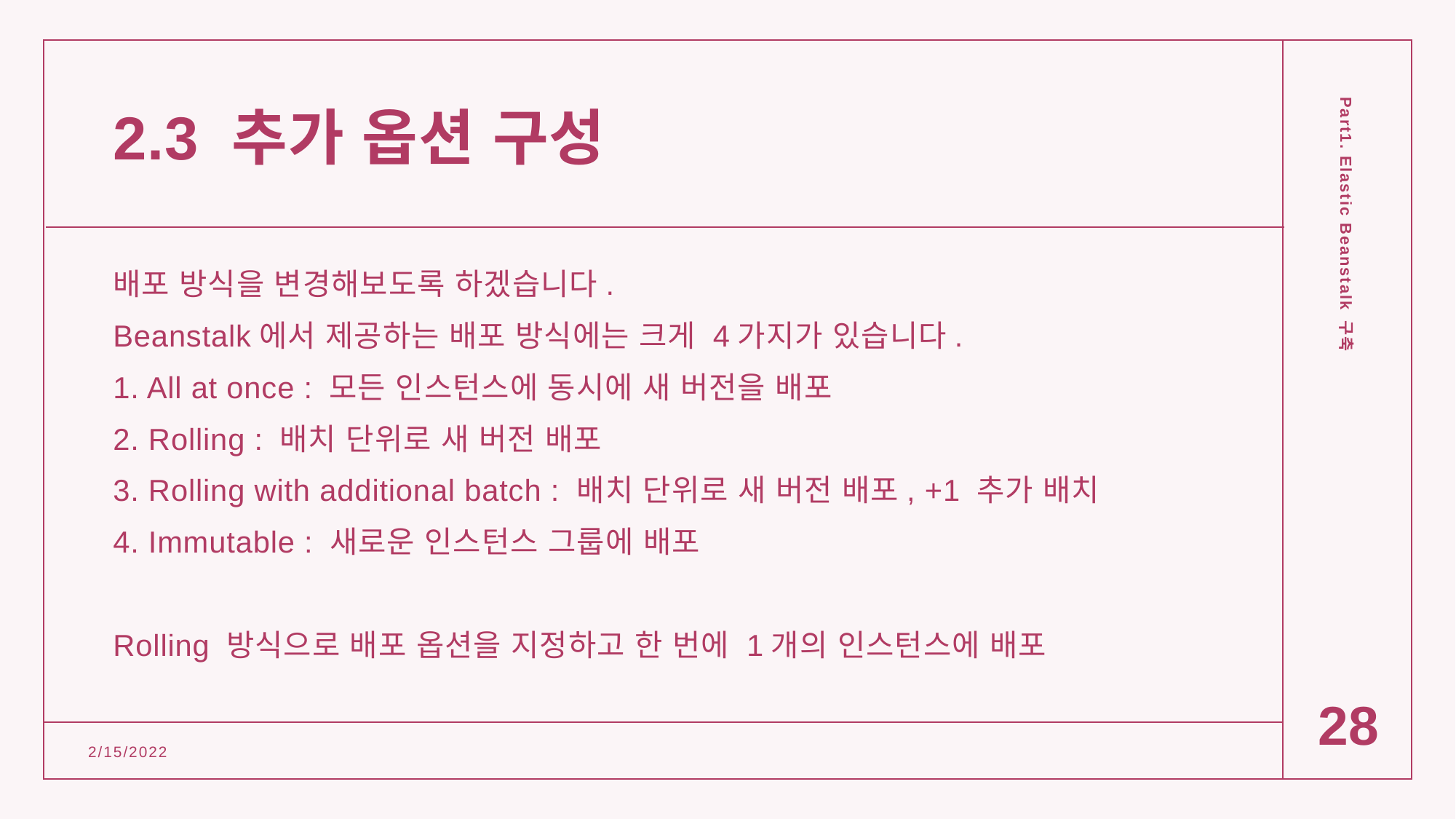

# 2.3 추가 옵션 구성
배포 방식을 변경해보도록 하겠습니다.
Beanstalk에서 제공하는 배포 방식에는 크게 4가지가 있습니다.
1. All at once : 모든 인스턴스에 동시에 새 버전을 배포
2. Rolling : 배치 단위로 새 버전 배포
3. Rolling with additional batch : 배치 단위로 새 버전 배포, +1 추가 배치
4. Immutable : 새로운 인스턴스 그룹에 배포

Rolling 방식으로 배포 옵션을 지정하고 한 번에 1개의 인스턴스에 배포
Part1. Elastic Beanstalk 구축
28
2/15/2022